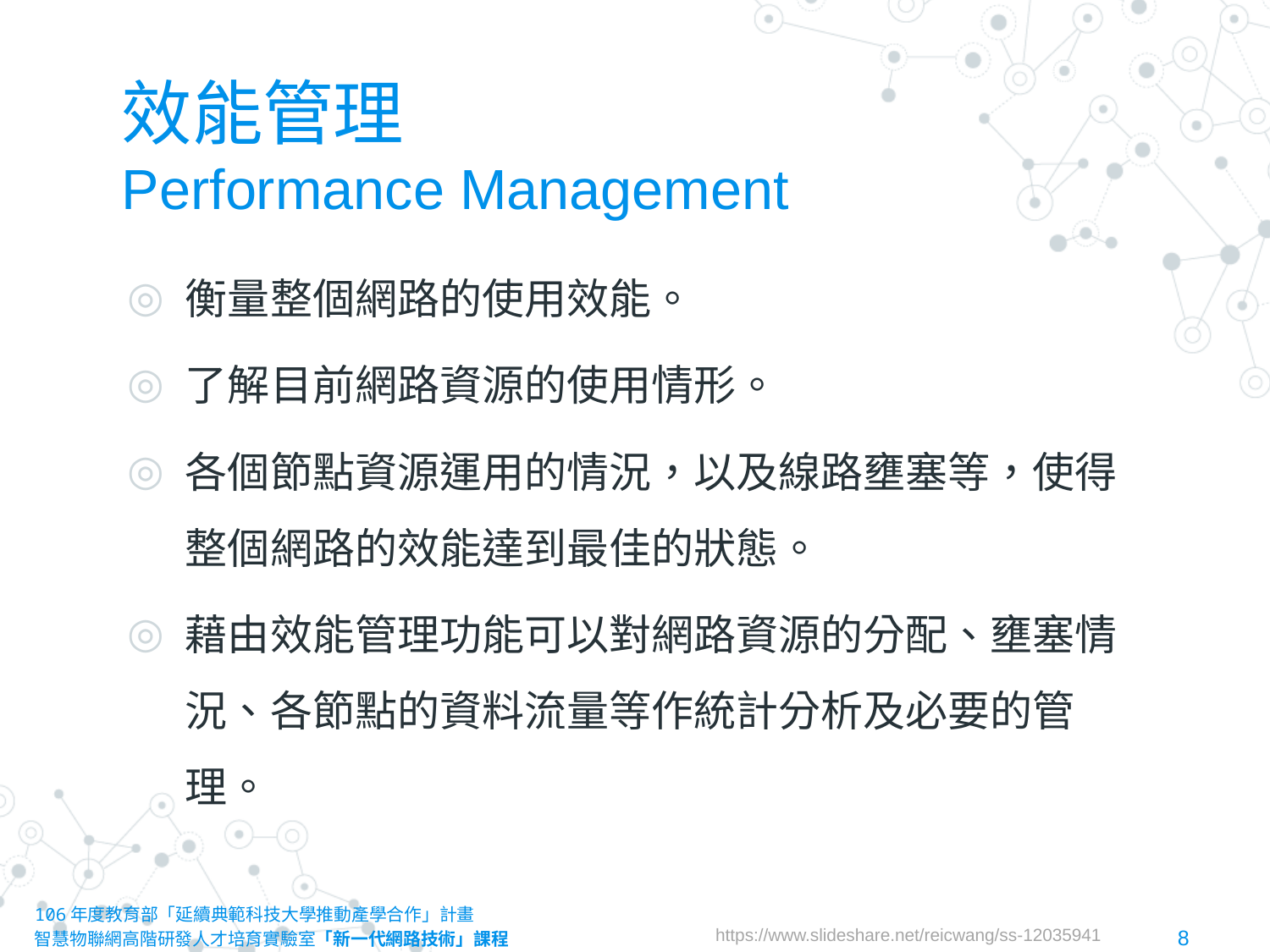

# 效能管理 Performance Management
衡量整個網路的使用效能。
了解目前網路資源的使用情形。
各個節點資源運用的情況，以及線路壅塞等，使得整個網路的效能達到最佳的狀態。
藉由效能管理功能可以對網路資源的分配、壅塞情況、各節點的資料流量等作統計分析及必要的管理。
106年度教育部「延續典範科技大學推動產學合作」計畫
智慧物聯網高階研發人才培育實驗室「新一代網路技術」課程						8
https://www.slideshare.net/reicwang/ss-12035941